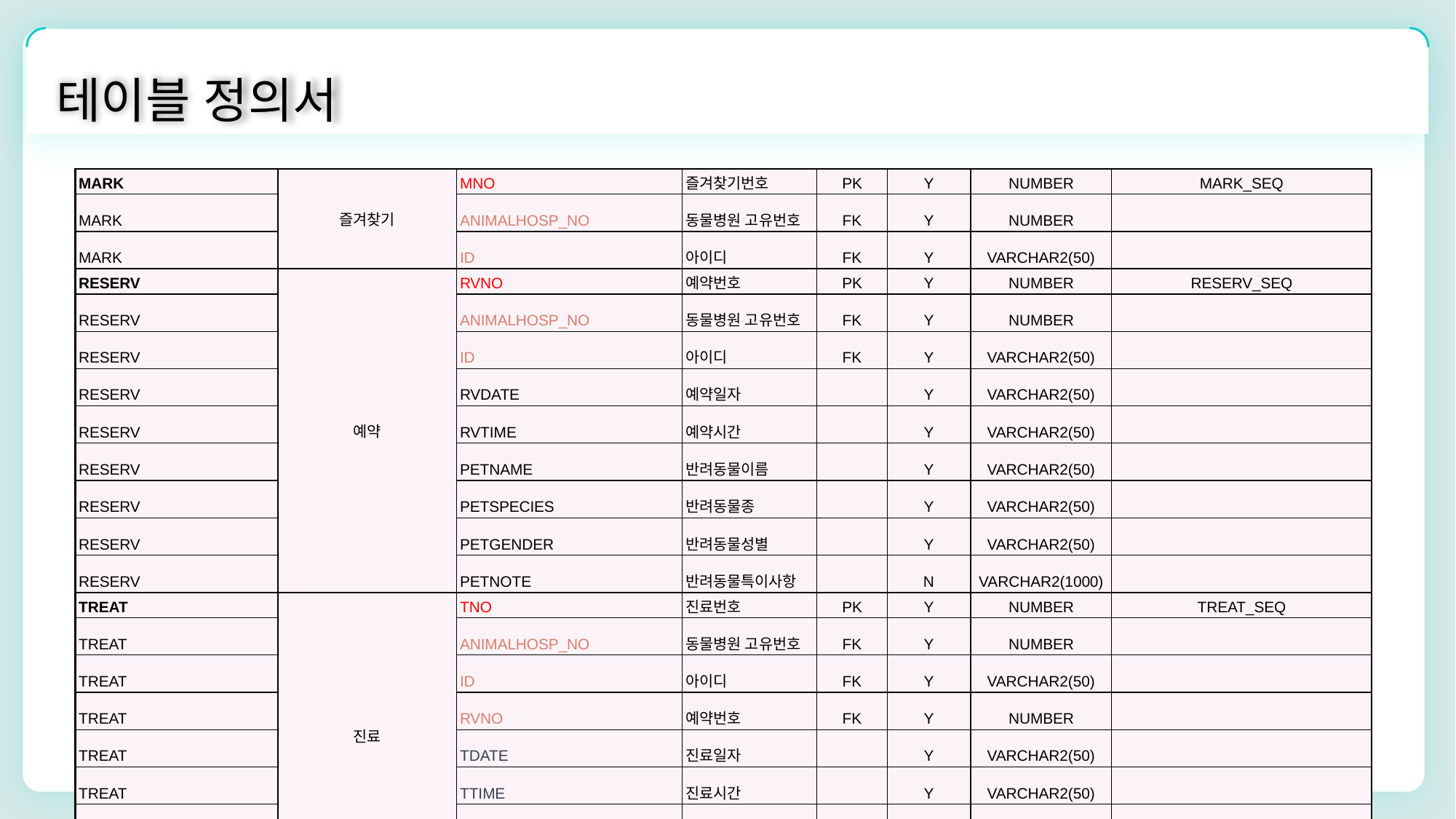

테이블 정의서
| MARK | 즐겨찾기 | MNO | 즐겨찾기번호 | PK | Y | NUMBER | MARK\_SEQ |
| --- | --- | --- | --- | --- | --- | --- | --- |
| MARK |  | ANIMALHOSP\_NO | 동물병원 고유번호 | FK | Y | NUMBER |  |
| MARK |  | ID | 아이디 | FK | Y | VARCHAR2(50) |  |
| RESERV | 예약 | RVNO | 예약번호 | PK | Y | NUMBER | RESERV\_SEQ |
| RESERV |  | ANIMALHOSP\_NO | 동물병원 고유번호 | FK | Y | NUMBER |  |
| RESERV |  | ID | 아이디 | FK | Y | VARCHAR2(50) |  |
| RESERV |  | RVDATE | 예약일자 |  | Y | VARCHAR2(50) |  |
| RESERV |  | RVTIME | 예약시간 |  | Y | VARCHAR2(50) |  |
| RESERV |  | PETNAME | 반려동물이름 |  | Y | VARCHAR2(50) |  |
| RESERV |  | PETSPECIES | 반려동물종 |  | Y | VARCHAR2(50) |  |
| RESERV |  | PETGENDER | 반려동물성별 |  | Y | VARCHAR2(50) |  |
| RESERV |  | PETNOTE | 반려동물특이사항 |  | N | VARCHAR2(1000) |  |
| TREAT | 진료 | TNO | 진료번호 | PK | Y | NUMBER | TREAT\_SEQ |
| TREAT |  | ANIMALHOSP\_NO | 동물병원 고유번호 | FK | Y | NUMBER |  |
| TREAT |  | ID | 아이디 | FK | Y | VARCHAR2(50) |  |
| TREAT |  | RVNO | 예약번호 | FK | Y | NUMBER |  |
| TREAT |  | TDATE | 진료일자 |  | Y | VARCHAR2(50) |  |
| TREAT |  | TTIME | 진료시간 |  | Y | VARCHAR2(50) |  |
| TREAT |  | TNOTE | 진료내용 |  | Y | VARCHAR2(1000) |  |
| TREAT |  | DELCHECK | 삭제체크 |  | Y | CHAR(1) | DEFAULT 0 |